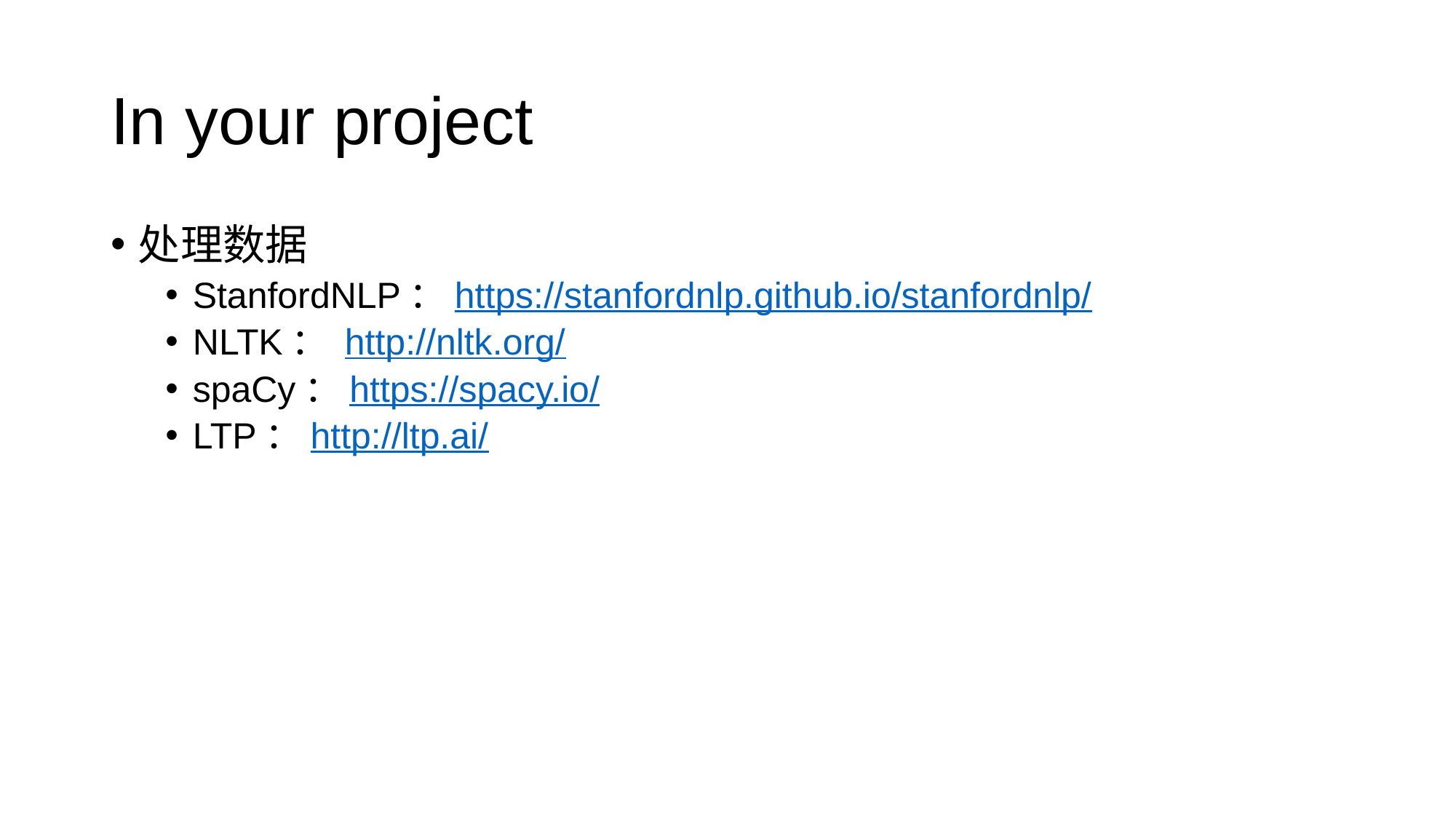

# In your project
处理数据
StanfordNLP：https://stanfordnlp.github.io/stanfordnlp/
NLTK： http://nltk.org/
spaCy：https://spacy.io/
LTP：http://ltp.ai/